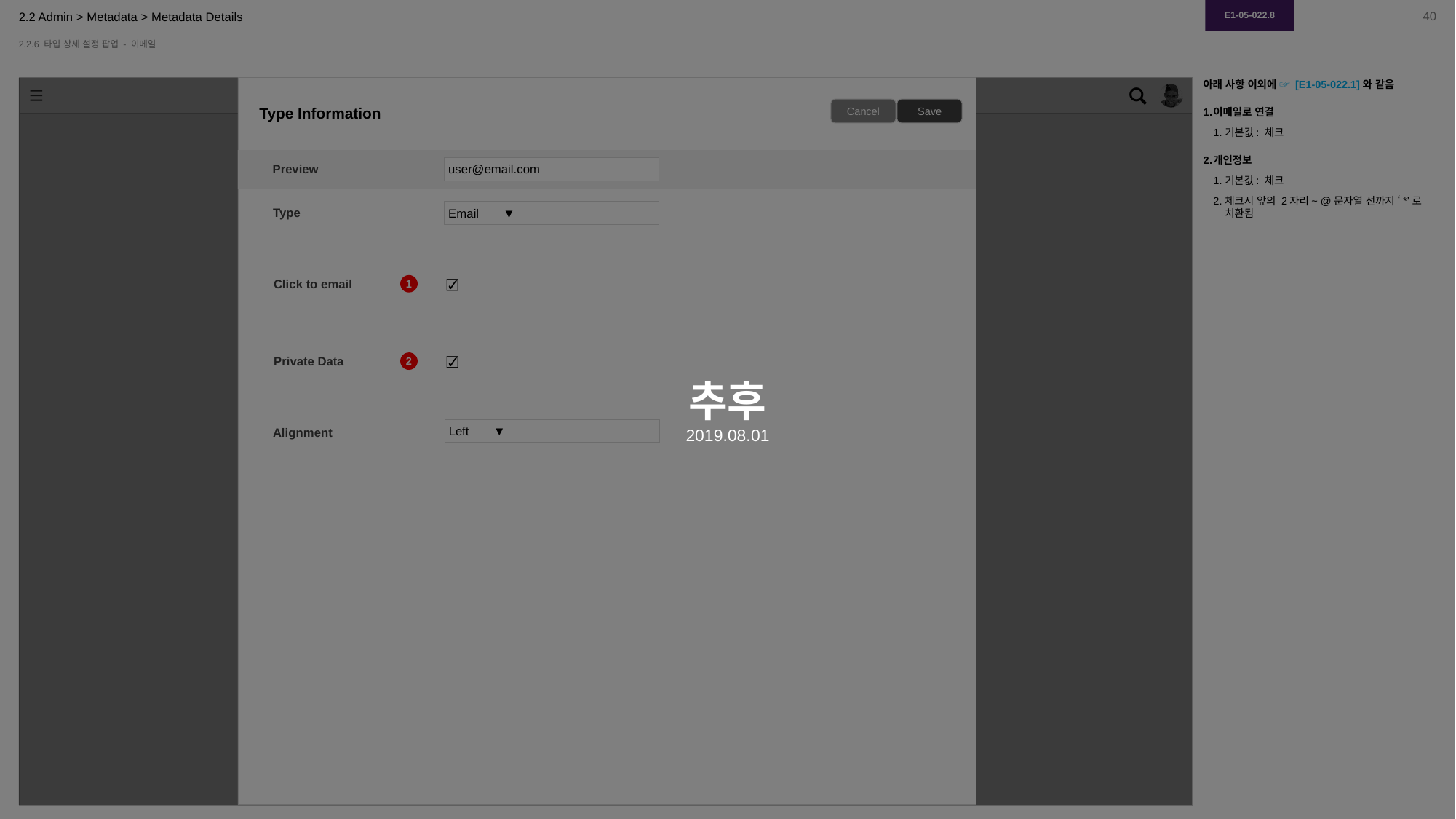

추후
2019.08.01
E1-05-022.8
40
# 2.2 Admin > Metadata > Metadata Details
2.2.6 타입 상세 설정 팝업 - 이메일
Type Information
아래 사항 이외에 ☞ [E1-05-022.1]와 같음
이메일로 연결
기본값: 체크
개인정보
기본값: 체크
체크시 앞의 2자리~ @문자열 전까지 ‘*’로 치환됨
Cancel
Save

user@email.com
Preview
Email       ▼
Type
1
Click to email
☑
2
Private Data
☑
Left       ▼
Alignment